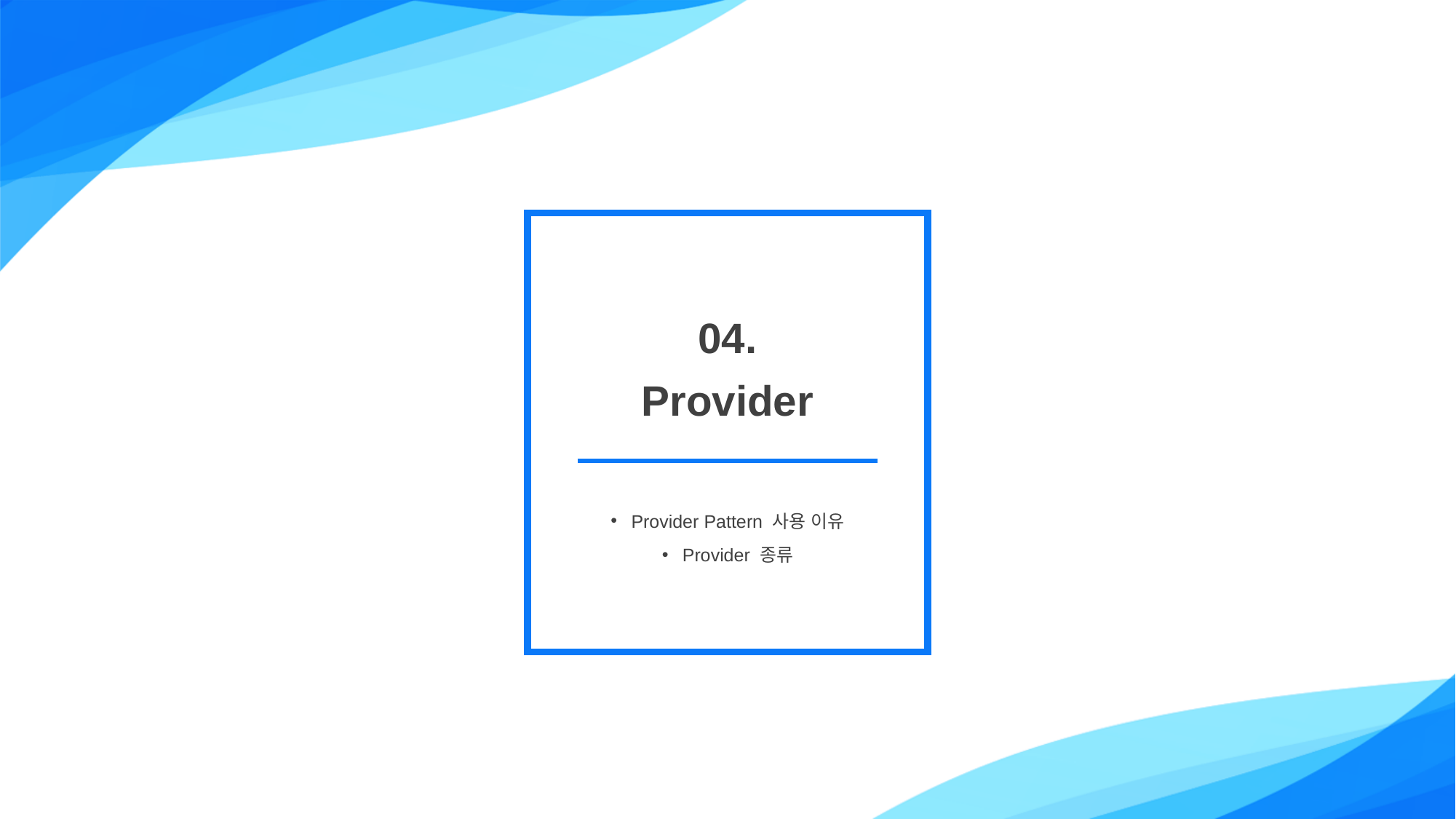

04.
Provider
Provider Pattern 사용 이유
Provider 종류